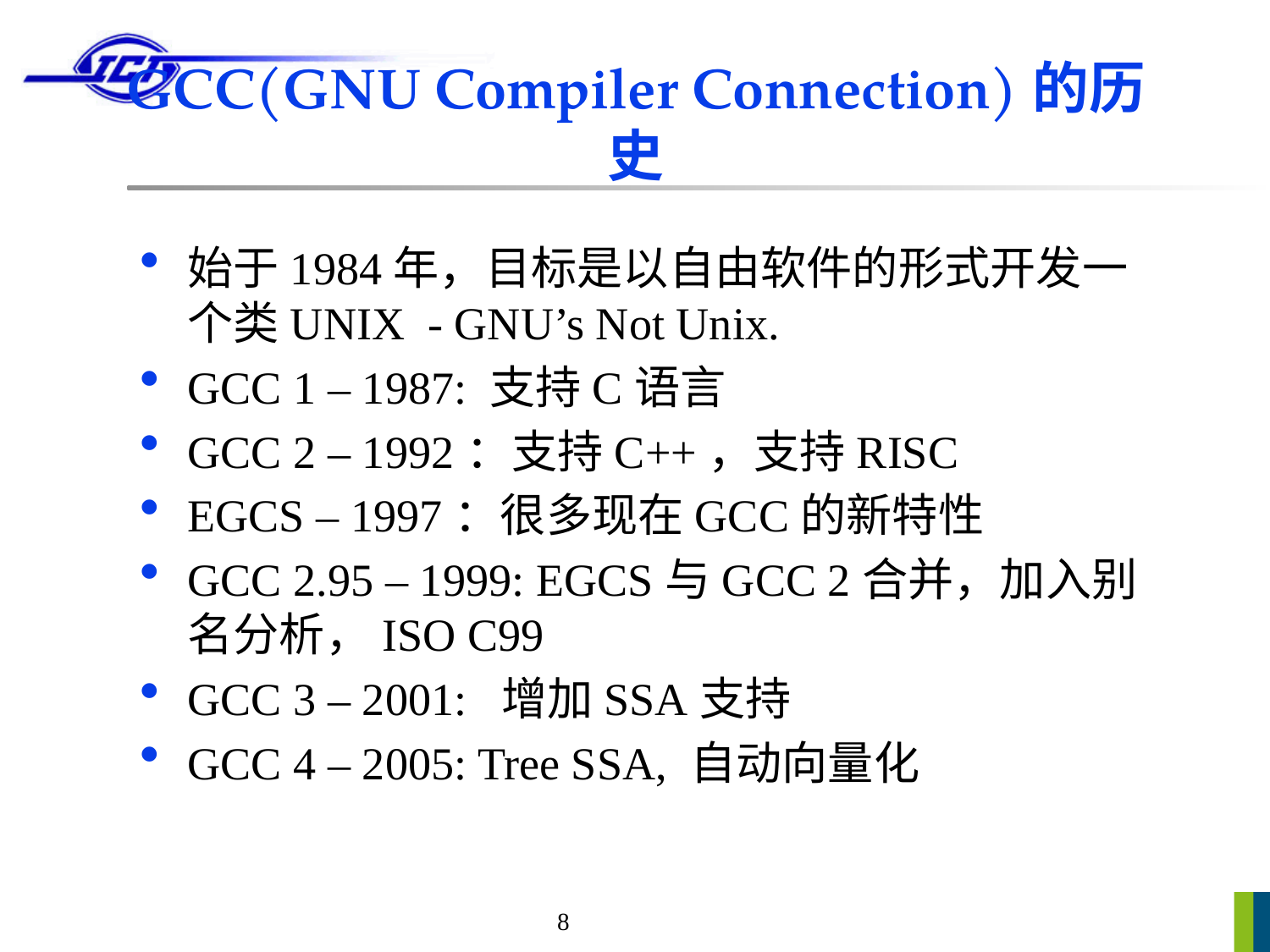

# GCC(GNU Compiler Connection)的历史
始于1984年，目标是以自由软件的形式开发一个类UNIX  - GNU’s Not Unix.
GCC 1 – 1987: 支持C语言
GCC 2 – 1992：支持C++，支持RISC
EGCS – 1997：很多现在GCC的新特性
GCC 2.95 – 1999: EGCS与GCC 2合并，加入别名分析，ISO C99
GCC 3 – 2001:  增加SSA支持
GCC 4 – 2005: Tree SSA, 自动向量化